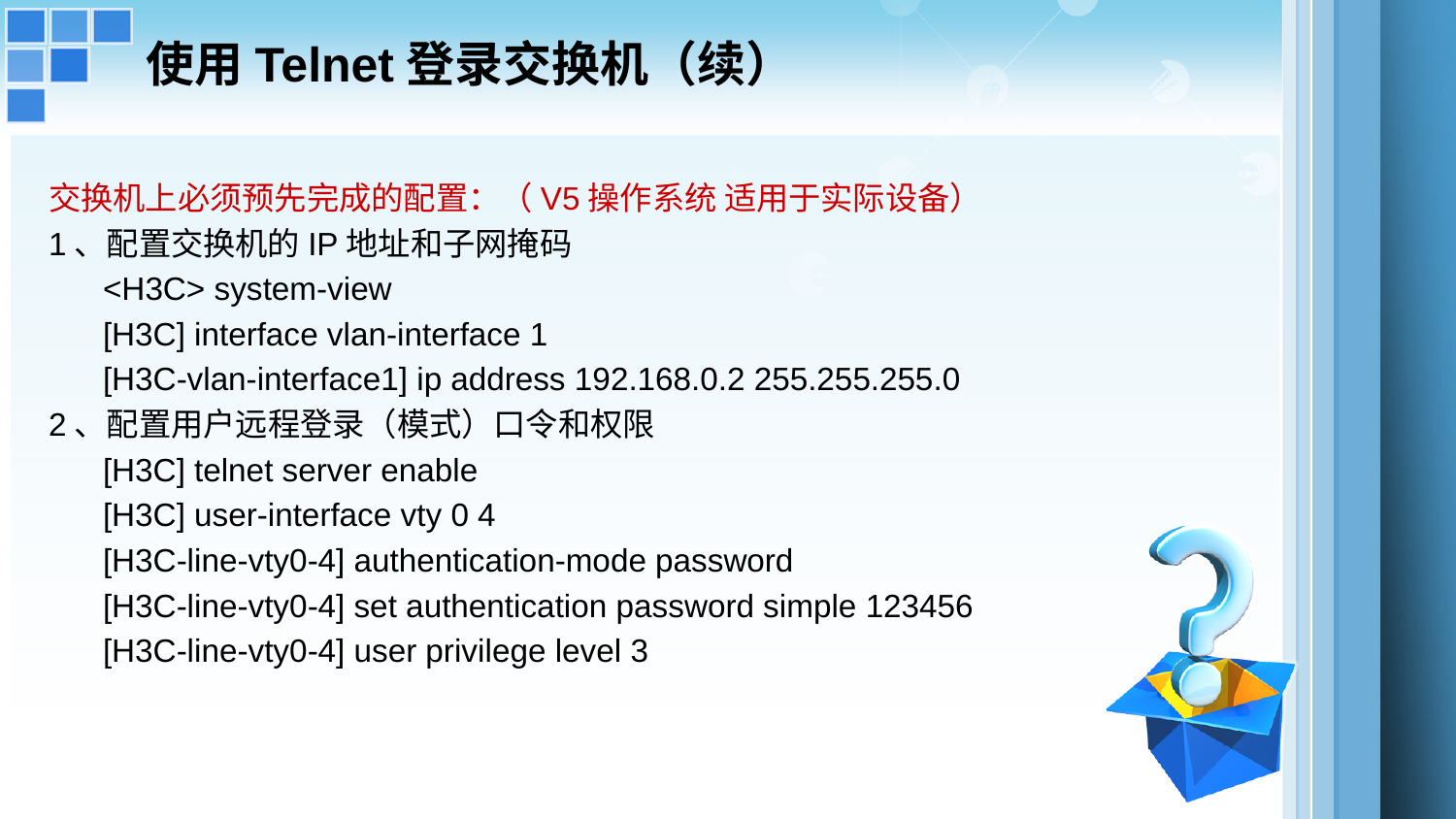

# 使用Telnet登录交换机（续）
交换机上必须预先完成的配置：（V5操作系统 适用于实际设备）
1、配置交换机的IP地址和子网掩码
<H3C> system-view
[H3C] interface vlan-interface 1
[H3C-vlan-interface1] ip address 192.168.0.2 255.255.255.0
2、配置用户远程登录（模式）口令和权限
[H3C] telnet server enable
[H3C] user-interface vty 0 4
[H3C-line-vty0-4] authentication-mode password
[H3C-line-vty0-4] set authentication password simple 123456
[H3C-line-vty0-4] user privilege level 3